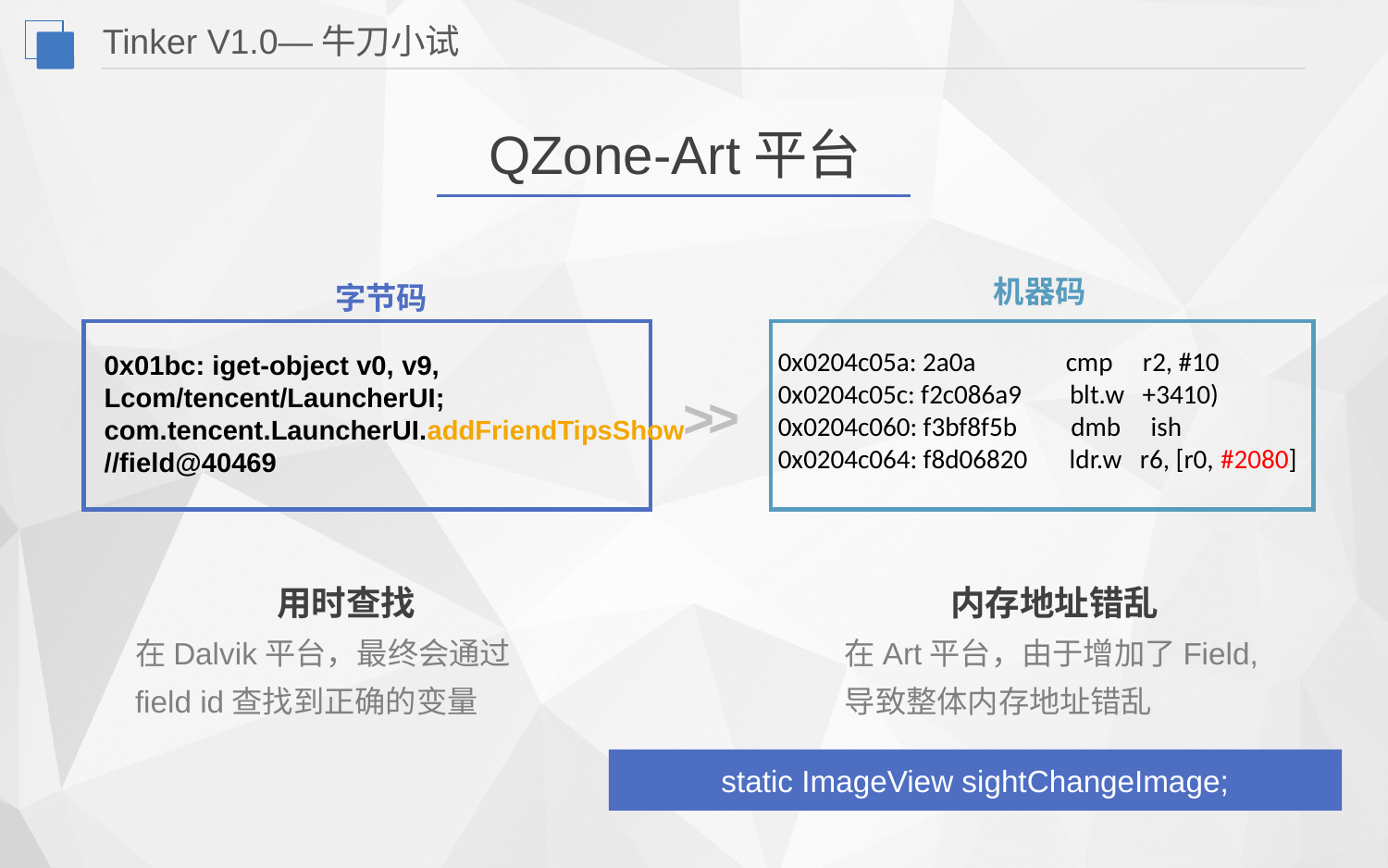

Tinker V1.0—牛刀小试

QZone-Art平台
机器码
字节码

0x0204c05a: 2a0a               cmp     r2, #10
0x0204c05c: f2c086a9        blt.w   +3410)
0x0204c060: f3bf8f5b         dmb     ish
0x0204c064: f8d06820       ldr.w   r6, [r0, #2080]
0x01bc: iget-object v0, v9, Lcom/tencent/LauncherUI; com.tencent.LauncherUI.addFriendTipsShow
//field@40469
>
>
用时查找
在Dalvik平台，最终会通过field id查找到正确的变量
内存地址错乱
在Art平台，由于增加了Field, 导致整体内存地址错乱
static ImageView sightChangeImage;